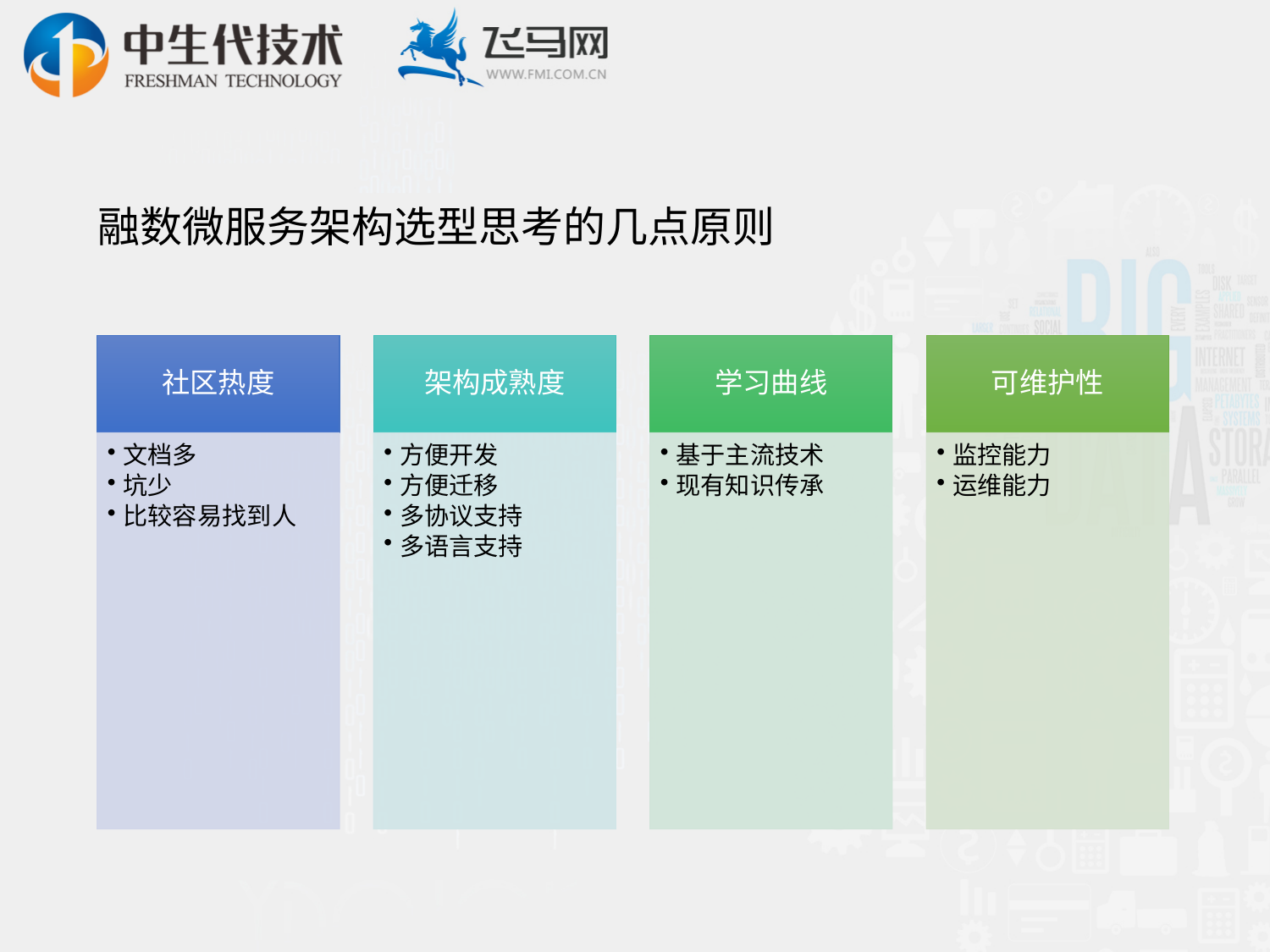

# 融数微服务架构选型思考的几点原则
社区热度
文档多
坑少
比较容易找到人
架构成熟度
方便开发
方便迁移
多协议支持
多语言支持
学习曲线
基于主流技术
现有知识传承
可维护性
监控能力
运维能力